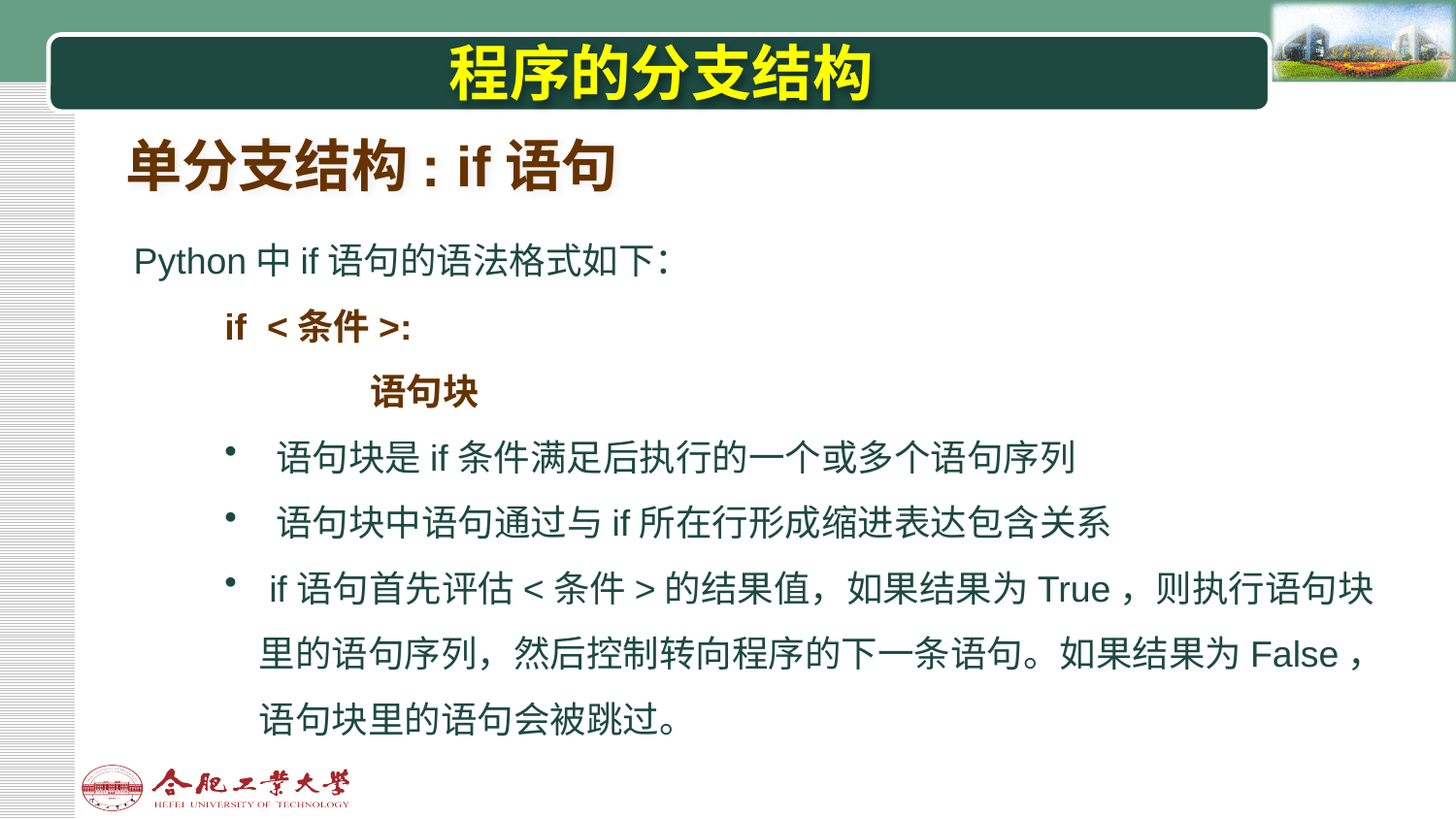

# 程序的分支结构
单分支结构: if语句
Python中if语句的语法格式如下：
if  <条件>:
	语句块
 语句块是if条件满足后执行的一个或多个语句序列
 语句块中语句通过与if所在行形成缩进表达包含关系
 if语句首先评估<条件>的结果值，如果结果为True，则执行语句块里的语句序列，然后控制转向程序的下一条语句。如果结果为False，语句块里的语句会被跳过。